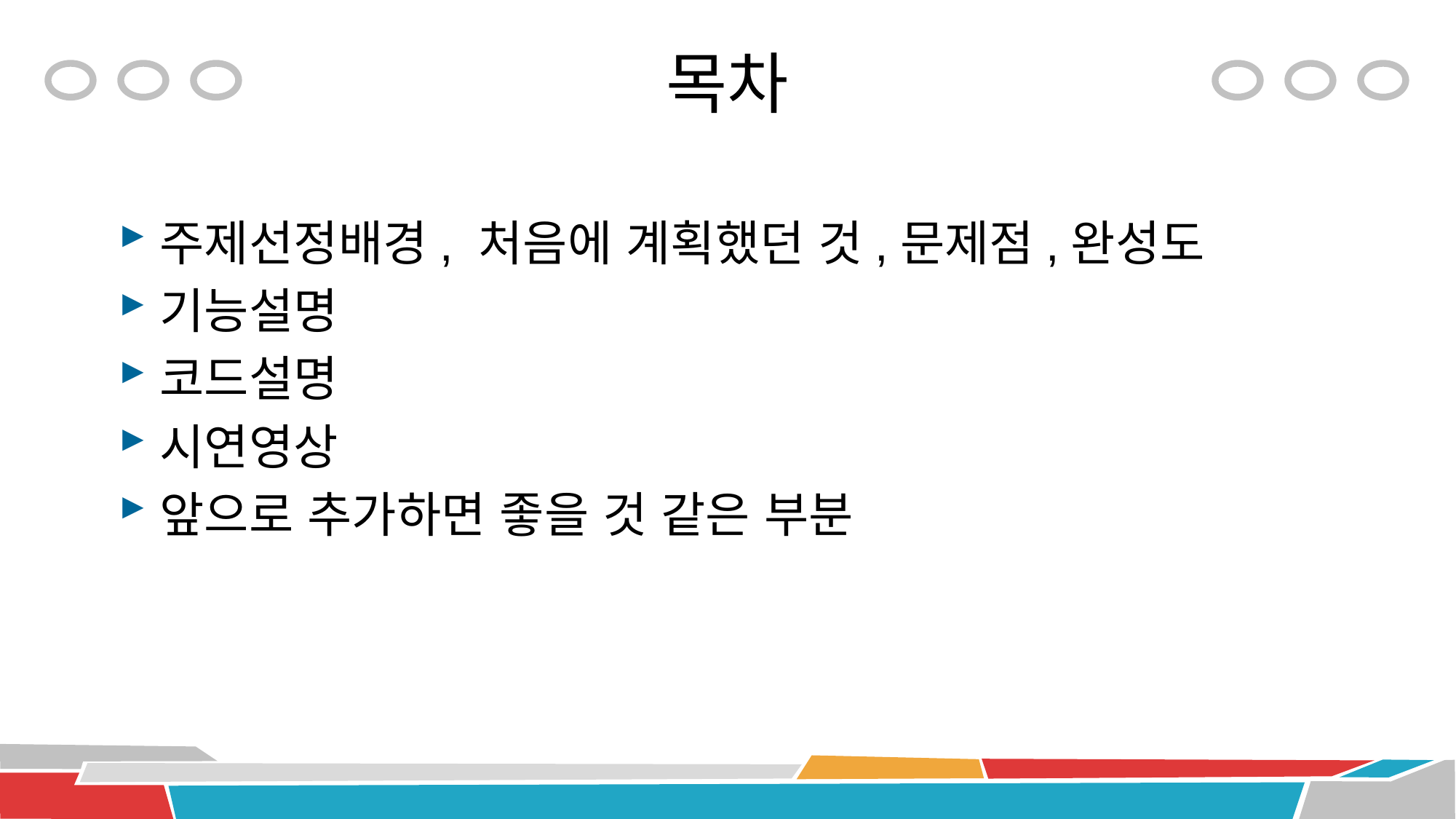

# 목차
주제선정배경, 처음에 계획했던 것,문제점,완성도
기능설명
코드설명
시연영상
앞으로 추가하면 좋을 것 같은 부분